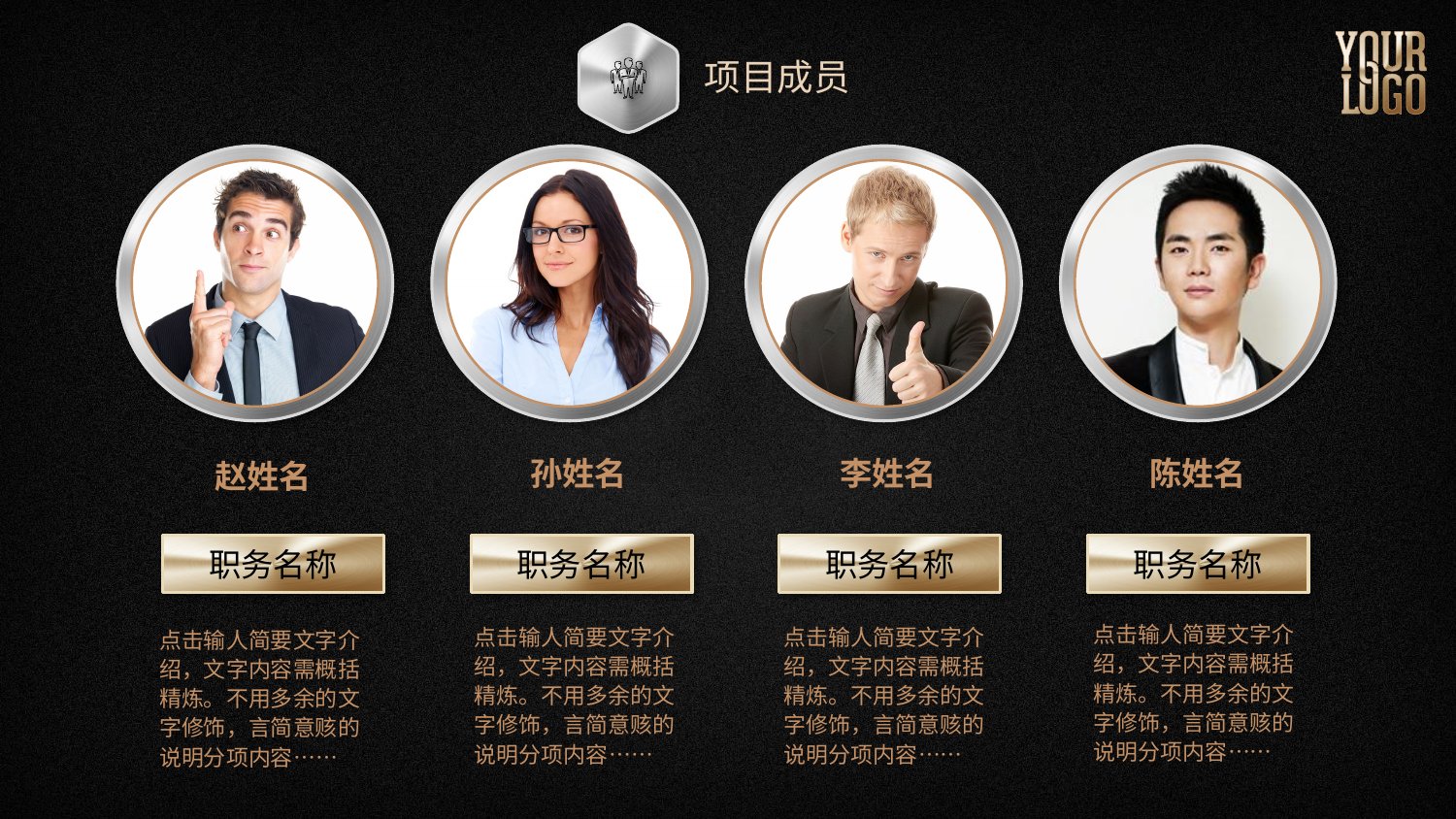

项目成员

孙姓名
李姓名
陈姓名
赵姓名
职务名称
职务名称
职务名称
职务名称
点击输人简要文字介绍，文字内容需概括精炼。不用多余的文字修饰，言简意赅的说明分项内容……
点击输人简要文字介绍，文字内容需概括精炼。不用多余的文字修饰，言简意赅的说明分项内容……
点击输人简要文字介绍，文字内容需概括精炼。不用多余的文字修饰，言简意赅的说明分项内容……
点击输人简要文字介绍，文字内容需概括精炼。不用多余的文字修饰，言简意赅的说明分项内容……